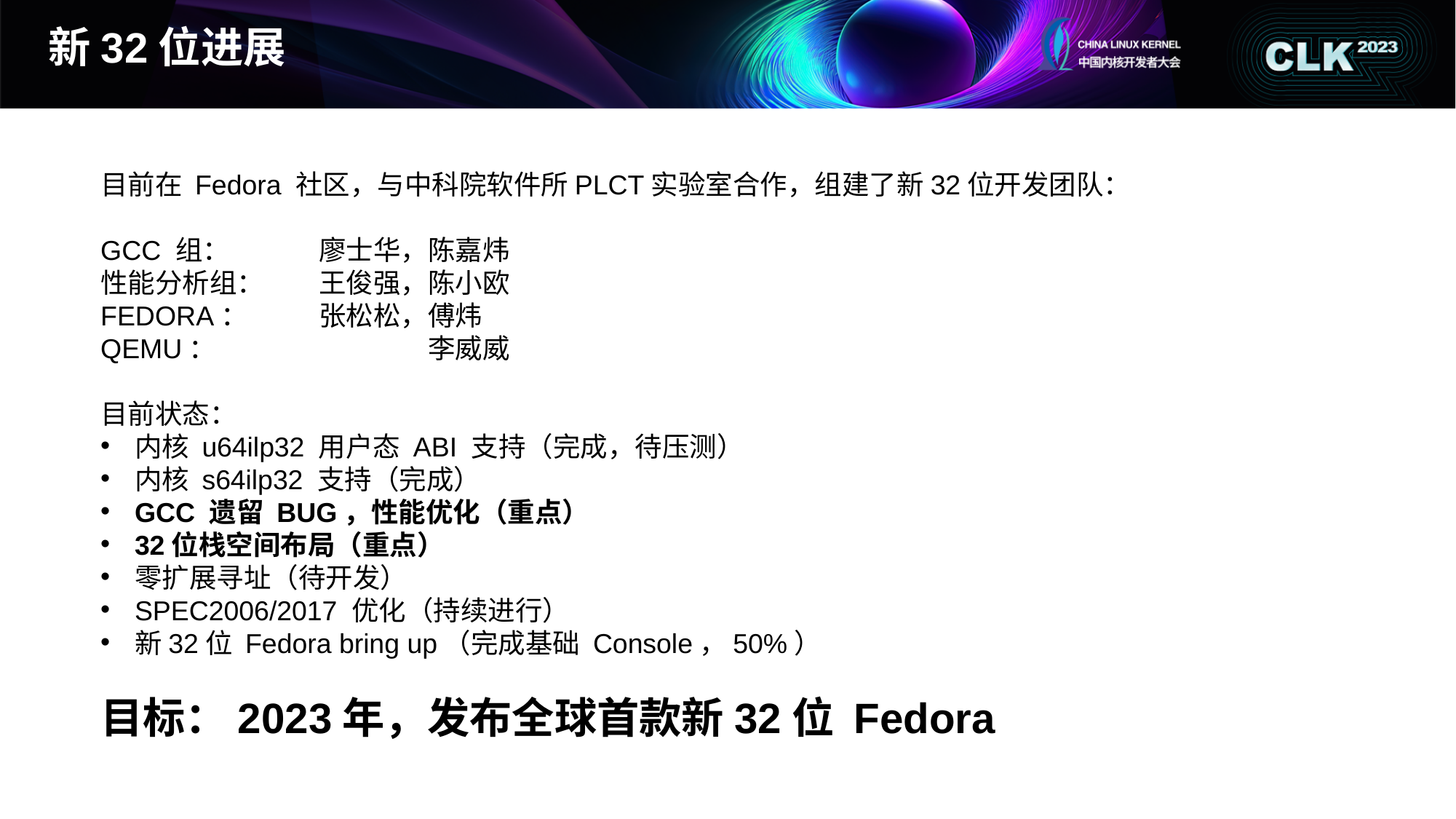

# 新32位进展
目前在 Fedora 社区，与中科院软件所PLCT实验室合作，组建了新32位开发团队：

GCC 组：	廖士华，陈嘉炜
性能分析组：	王俊强，陈小欧
FEDORA：	张松松，傅炜
QEMU：		李威威

目前状态：
内核 u64ilp32 用户态 ABI 支持（完成，待压测）
内核 s64ilp32 支持（完成）
GCC 遗留 BUG，性能优化（重点）
32位栈空间布局（重点）
零扩展寻址（待开发）
SPEC2006/2017 优化（持续进行）
新32位 Fedora bring up（完成基础 Console，50%）

目标：2023年，发布全球首款新32位 Fedora